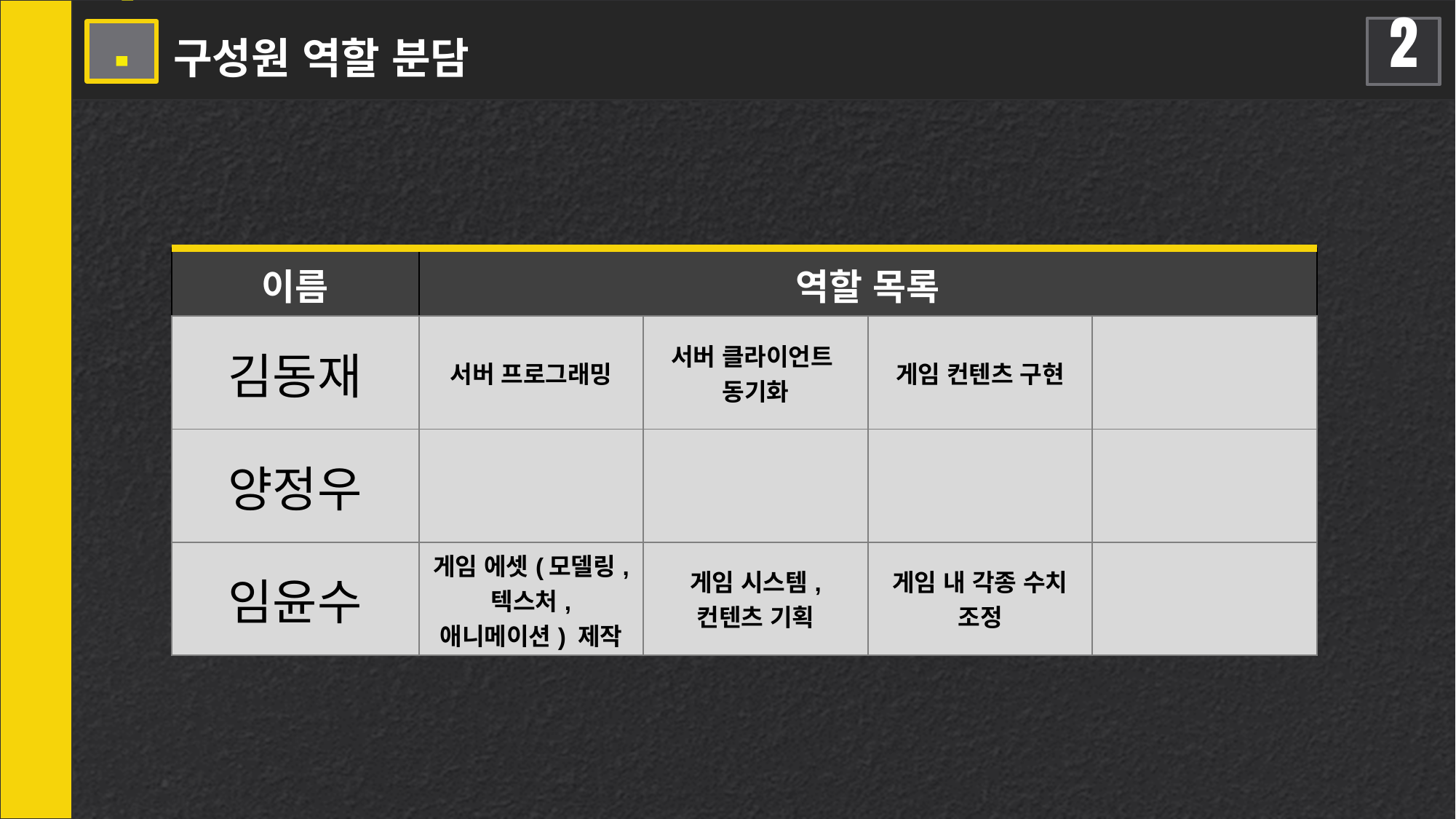

2
4 .
구성원 역할 분담
| 이름 | 역할 목록 |  |  |  |
| --- | --- | --- | --- | --- |
| 김동재 | 서버 프로그래밍 | 서버 클라이언트 동기화 | 게임 컨텐츠 구현 |  |
| 양정우 |  |  |  |  |
| 임윤수 | 게임 에셋(모델링, 텍스처, 애니메이션) 제작 | 게임 시스템, 컨텐츠 기획 | 게임 내 각종 수치 조정 |  |